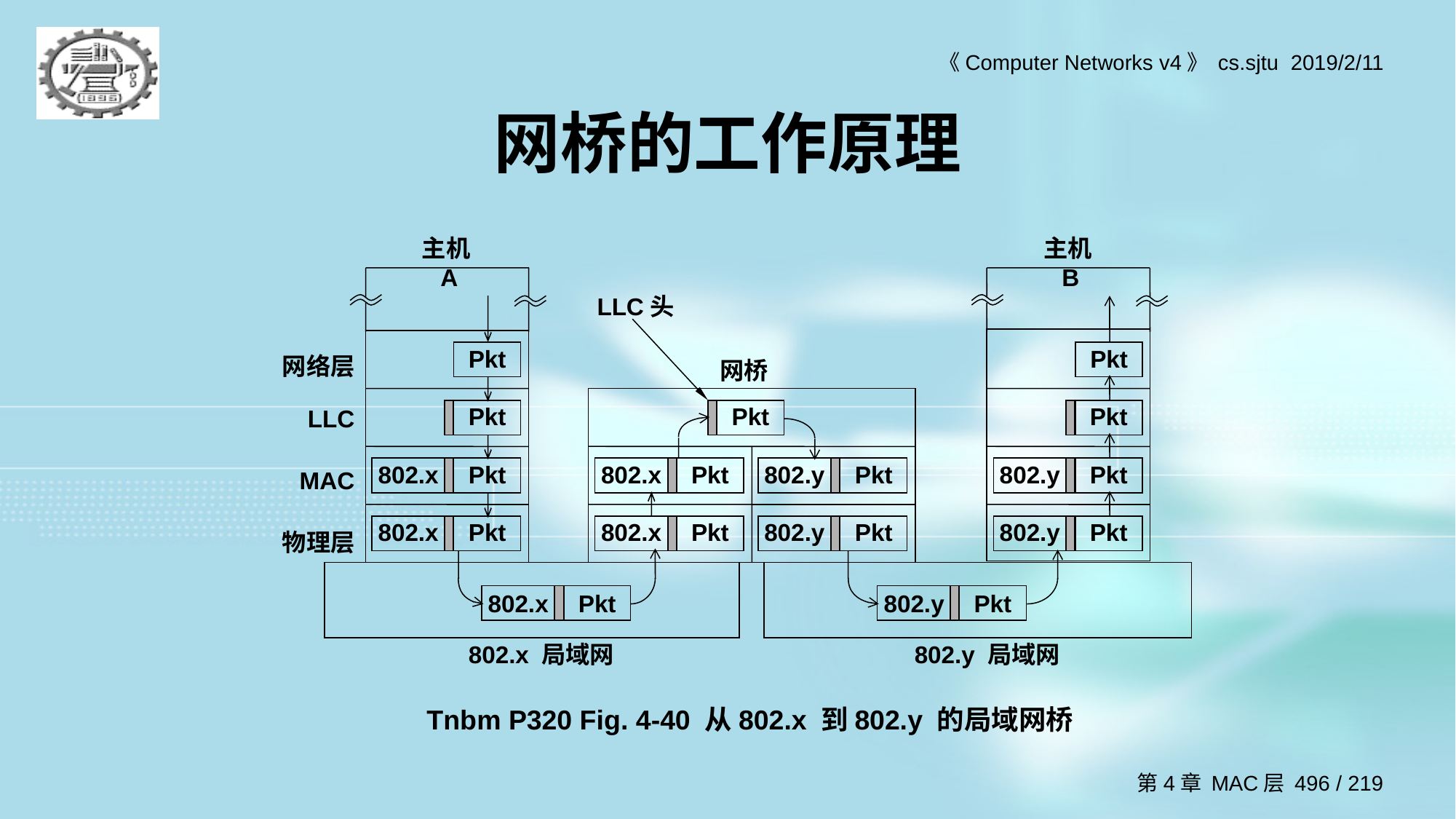

# 网桥的工作原理
主机A
主机B

LLC头

网络层
LLC
MAC
物理层
Pkt
Pkt
网桥

Pkt

Pkt

Pkt

802.x

Pkt
802.x

Pkt
802.y

Pkt
802.y

Pkt

802.x

Pkt
802.x

Pkt
802.y

Pkt
802.y

Pkt

802.x

Pkt
802.y

Pkt
802.x 局域网
802.y 局域网
Tnbm P320 Fig. 4-40 从802.x 到802.y 的局域网桥